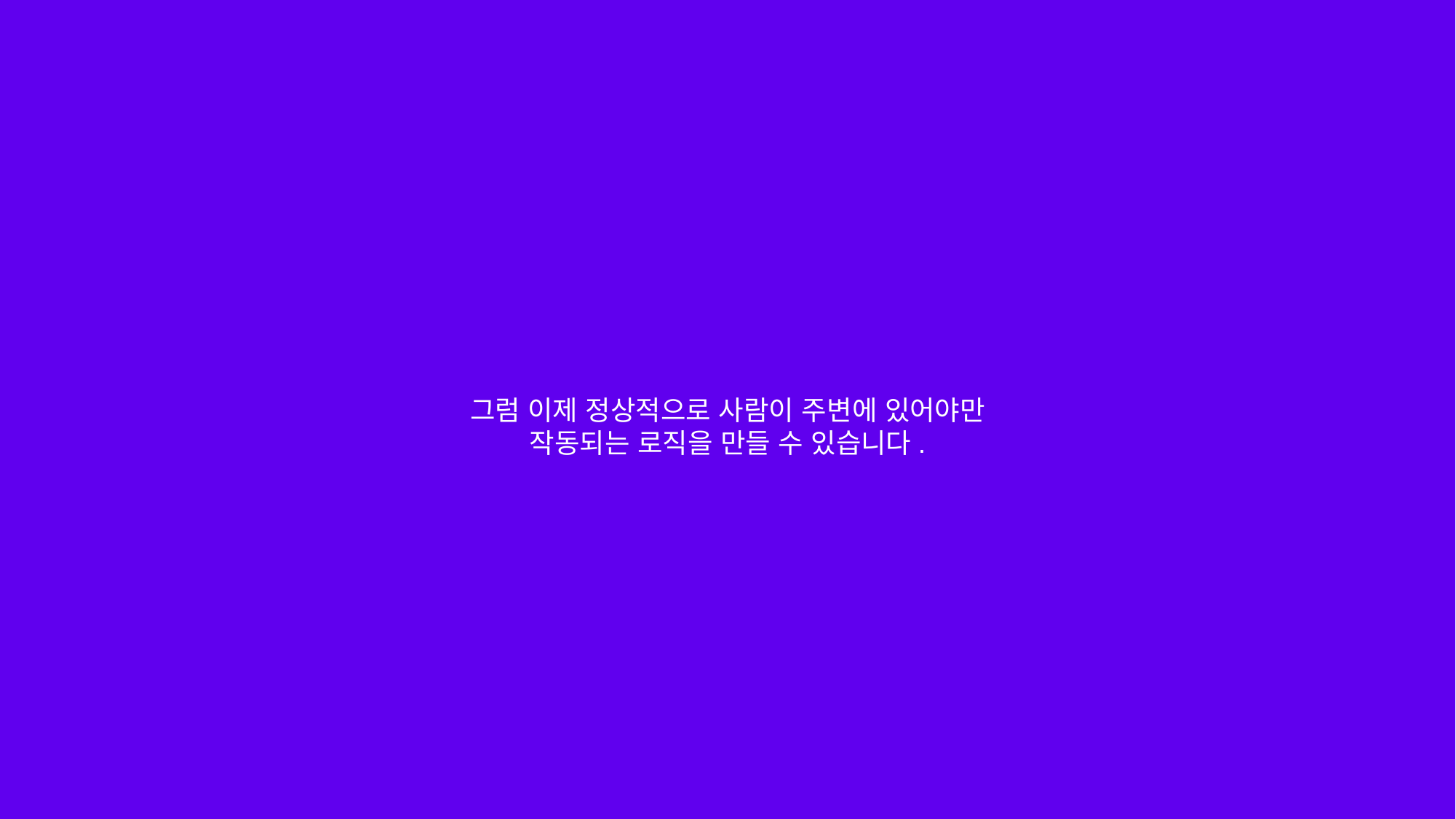

그럼 이제 정상적으로 사람이 주변에 있어야만
작동되는 로직을 만들 수 있습니다.